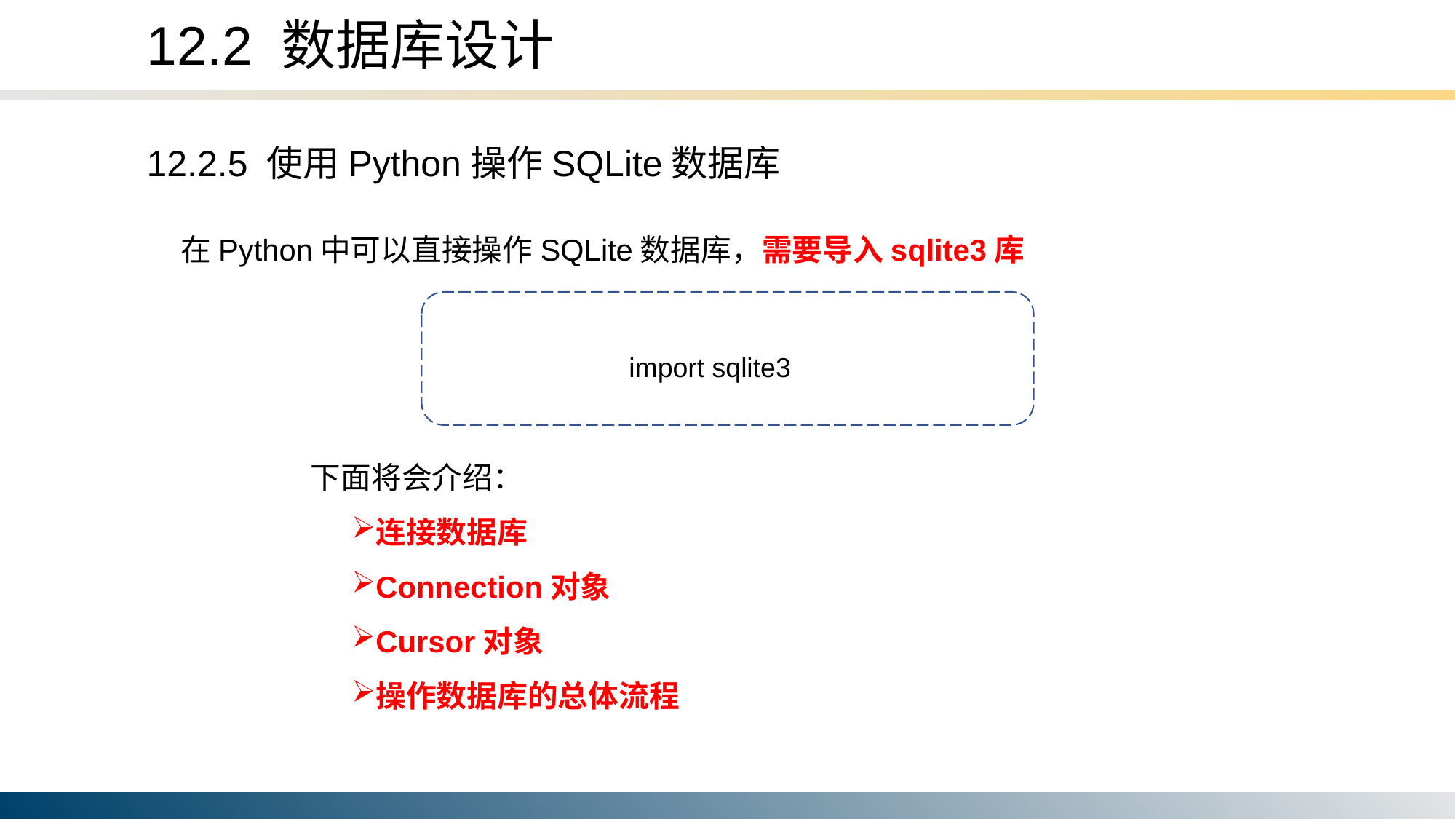

12.2 数据库设计
12.2.5 使用Python操作SQLite数据库
在Python中可以直接操作SQLite数据库，需要导入sqlite3库

import sqlite3
下面将会介绍：
连接数据库
Connection对象
Cursor对象
操作数据库的总体流程